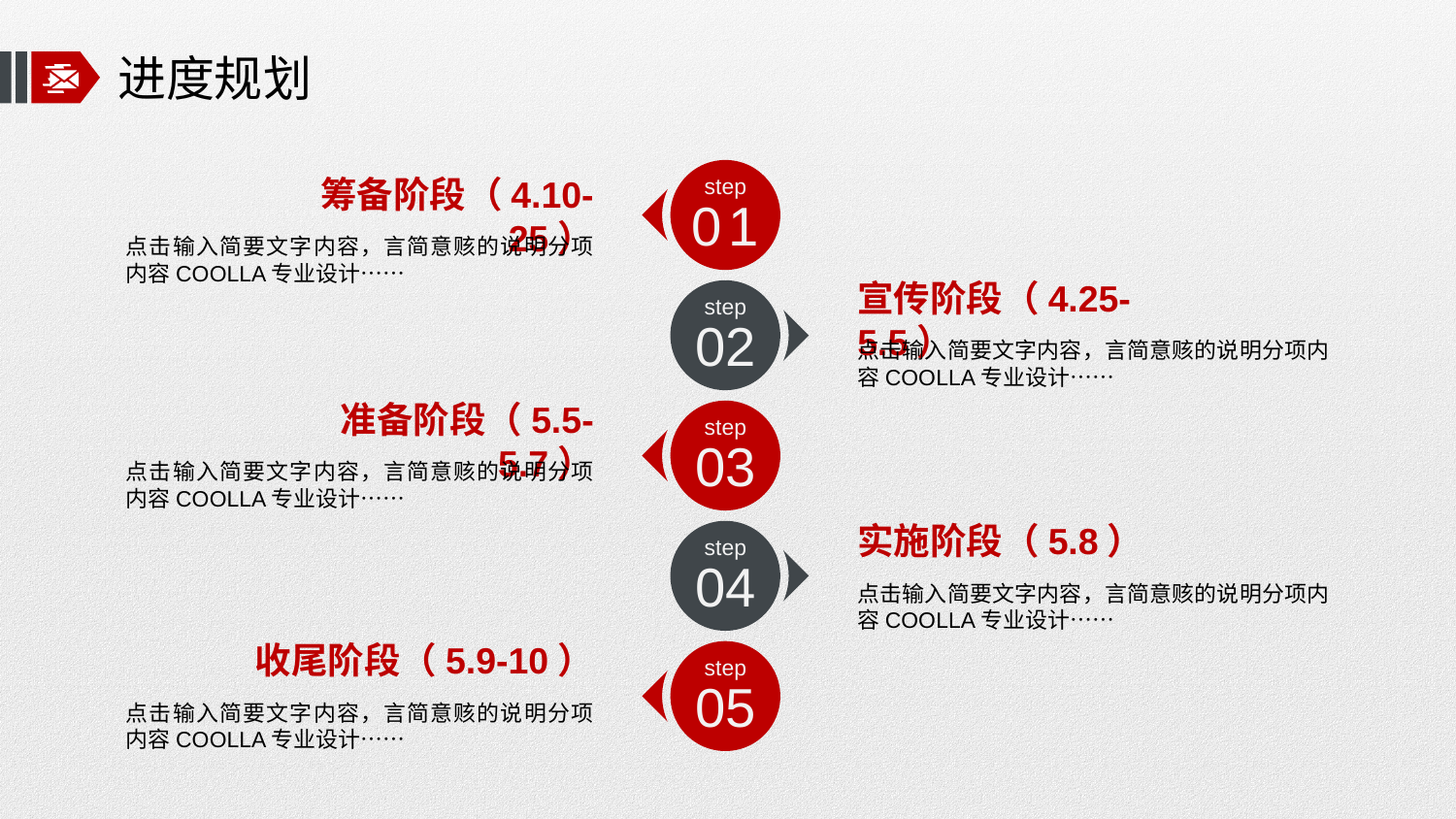

# 进度规划

step
01
筹备阶段（4.10-25）

点击输入简要文字内容，言简意赅的说明分项内容COOLLA专业设计……
宣传阶段（4.25-5.5）

step
02

点击输入简要文字内容，言简意赅的说明分项内容COOLLA专业设计……
准备阶段（5.5-5.7）

step
03

点击输入简要文字内容，言简意赅的说明分项内容COOLLA专业设计……
实施阶段（5.8）

step
04

点击输入简要文字内容，言简意赅的说明分项内容COOLLA专业设计……
收尾阶段（5.9-10）

step
05

点击输入简要文字内容，言简意赅的说明分项内容COOLLA专业设计……
浏览更多搜索：COOLLA       技术支持、合作、定制PPT联系QQ:34865632